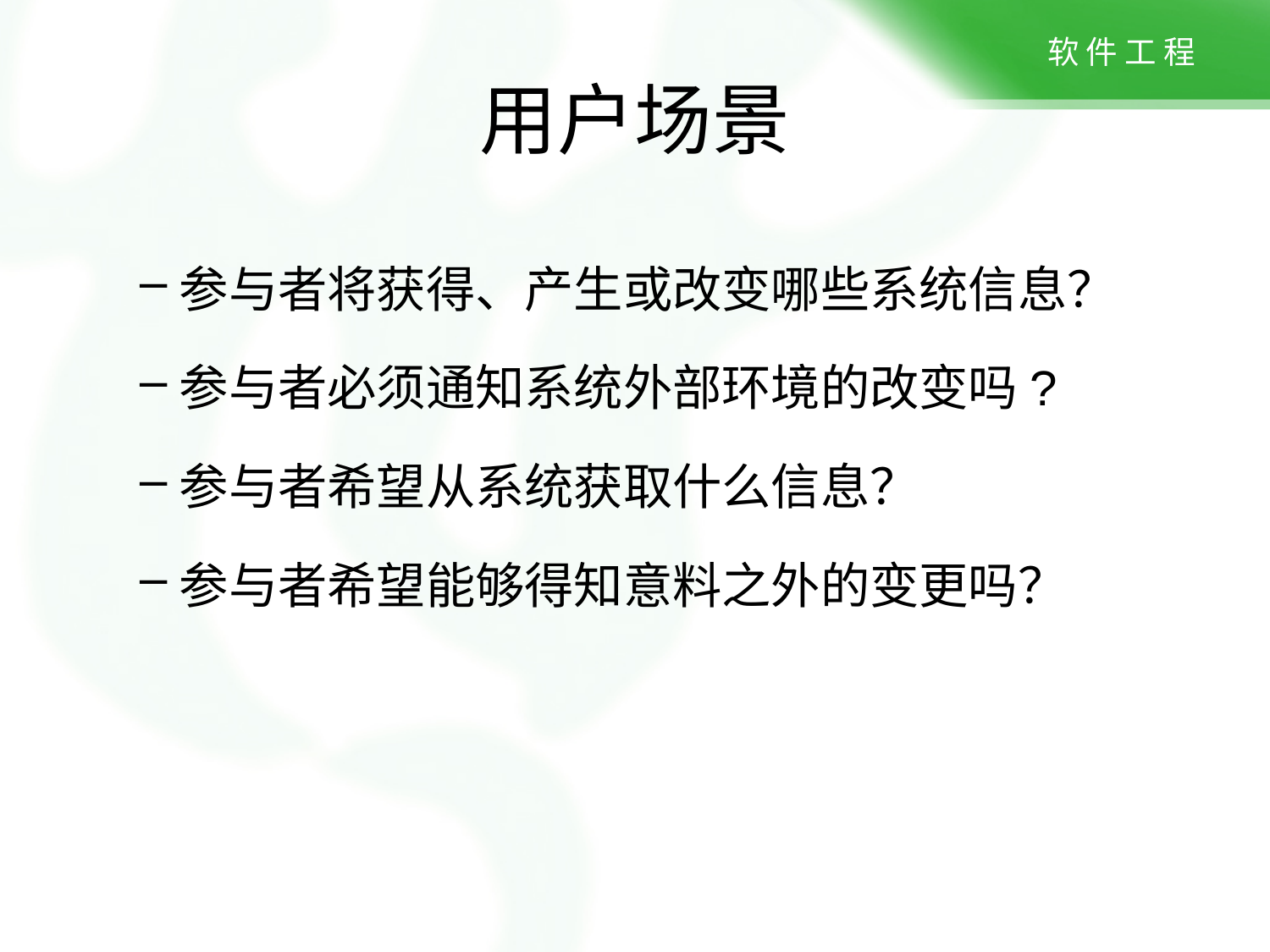

# 用户场景
参与者将获得、产生或改变哪些系统信息？
参与者必须通知系统外部环境的改变吗?
参与者希望从系统获取什么信息？
参与者希望能够得知意料之外的变更吗？